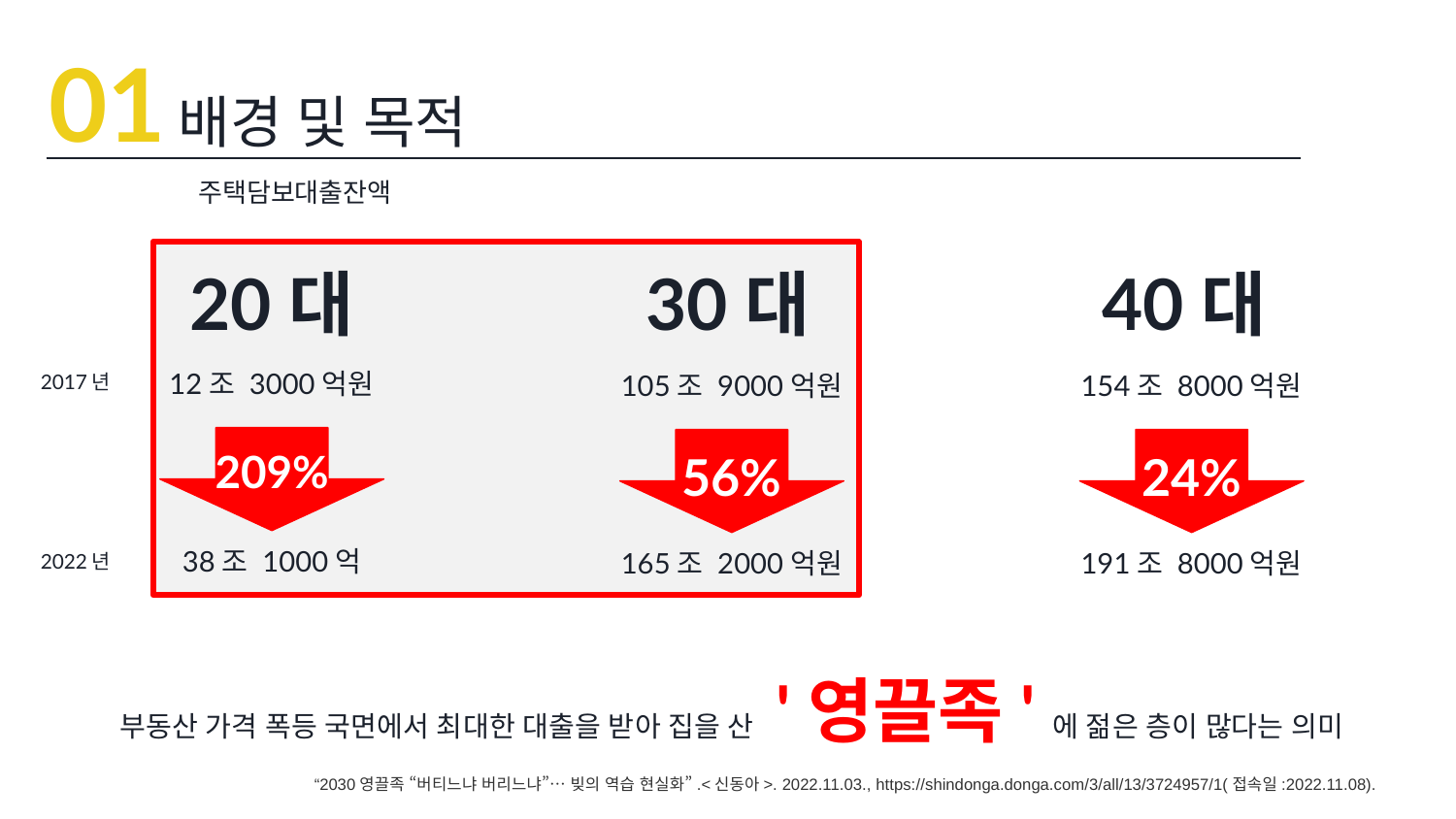

01
배경 및 목적
주택담보대출잔액

20대
30대
40대
12조 3000억원
105조 9000억원
154조 8000억원
2017년

209%

56%
24%
38조 1000억
165조 2000억원
191조 8000억원
2022년
부동산 가격 폭등 국면에서 최대한 대출을 받아 집을 산  '영끌족'에 젊은 층이 많다는 의미
“2030영끌족 “버티느냐 버리느냐”… 빚의 역습 현실화”.<신동아>. 2022.11.03., https://shindonga.donga.com/3/all/13/3724957/1(접속일:2022.11.08).